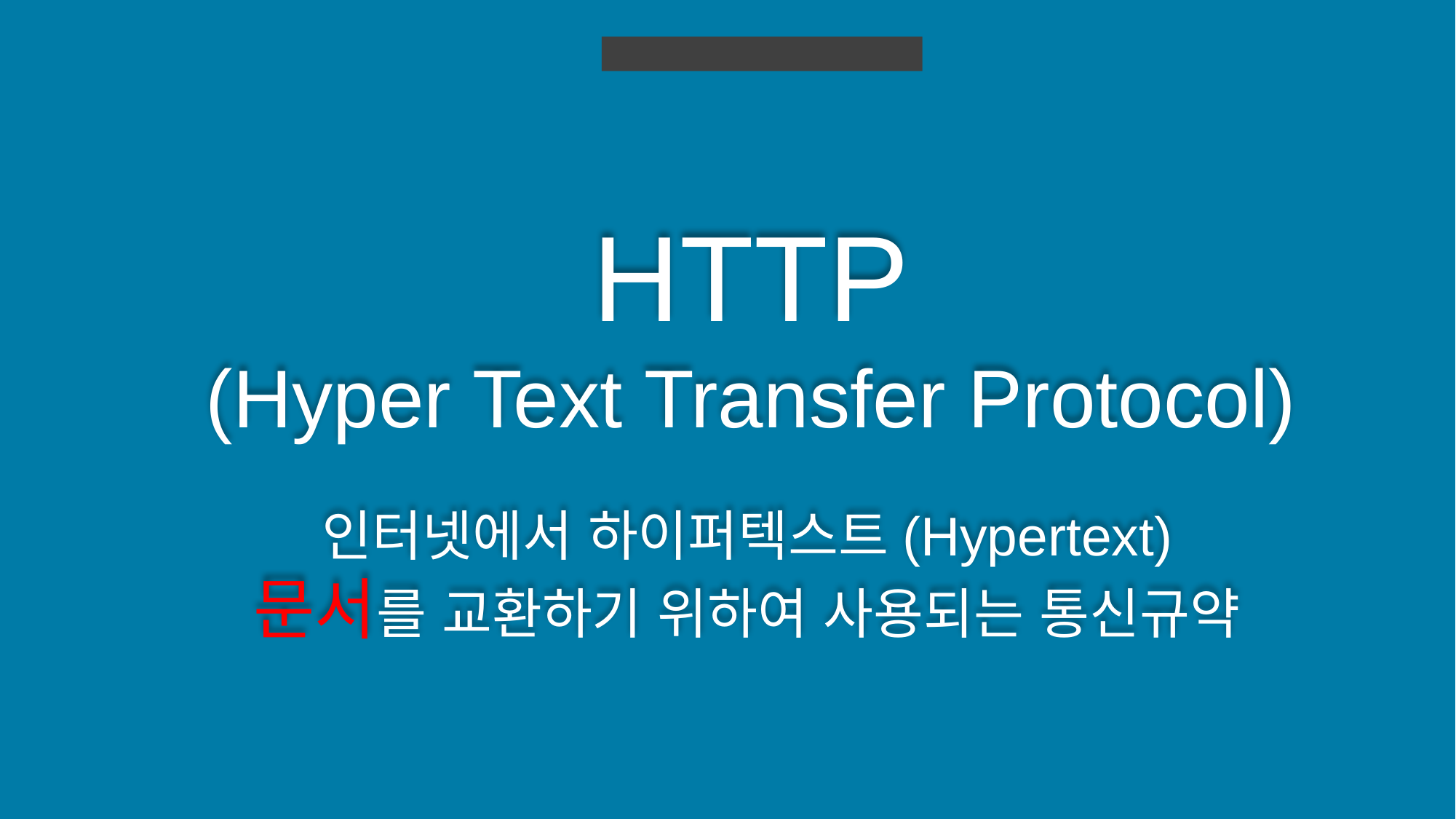

WEB
HTTP
(Hyper Text Transfer Protocol)
인터넷에서 하이퍼텍스트(Hypertext)
문서를 교환하기 위하여 사용되는 통신규약